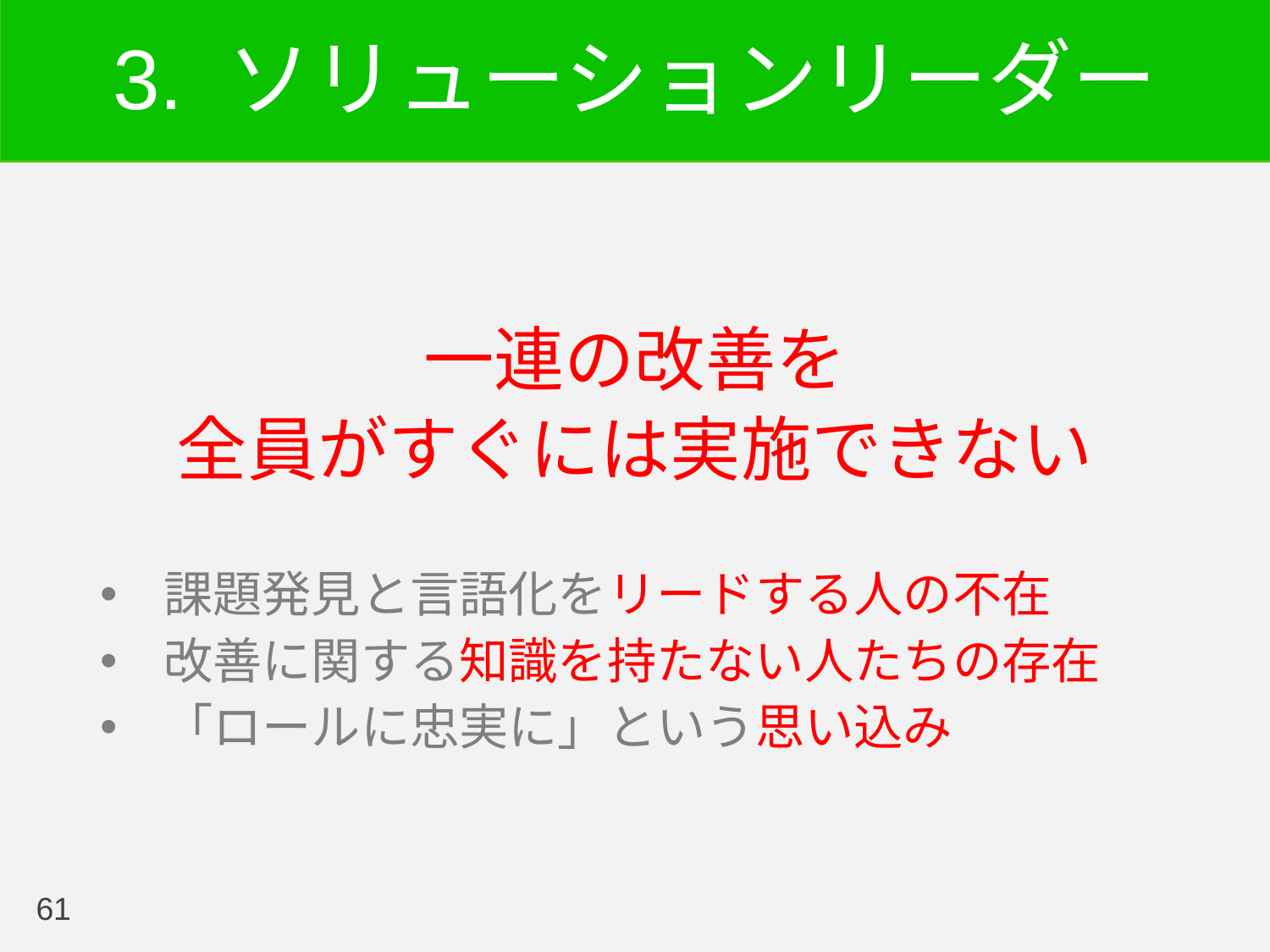

# 3. ソリューションリーダー
一連の改善を
全員がすぐには実施できない

課題発見と言語化をリードする人の不在
改善に関する知識を持たない人たちの存在
「ロールに忠実に」という思い込み
61